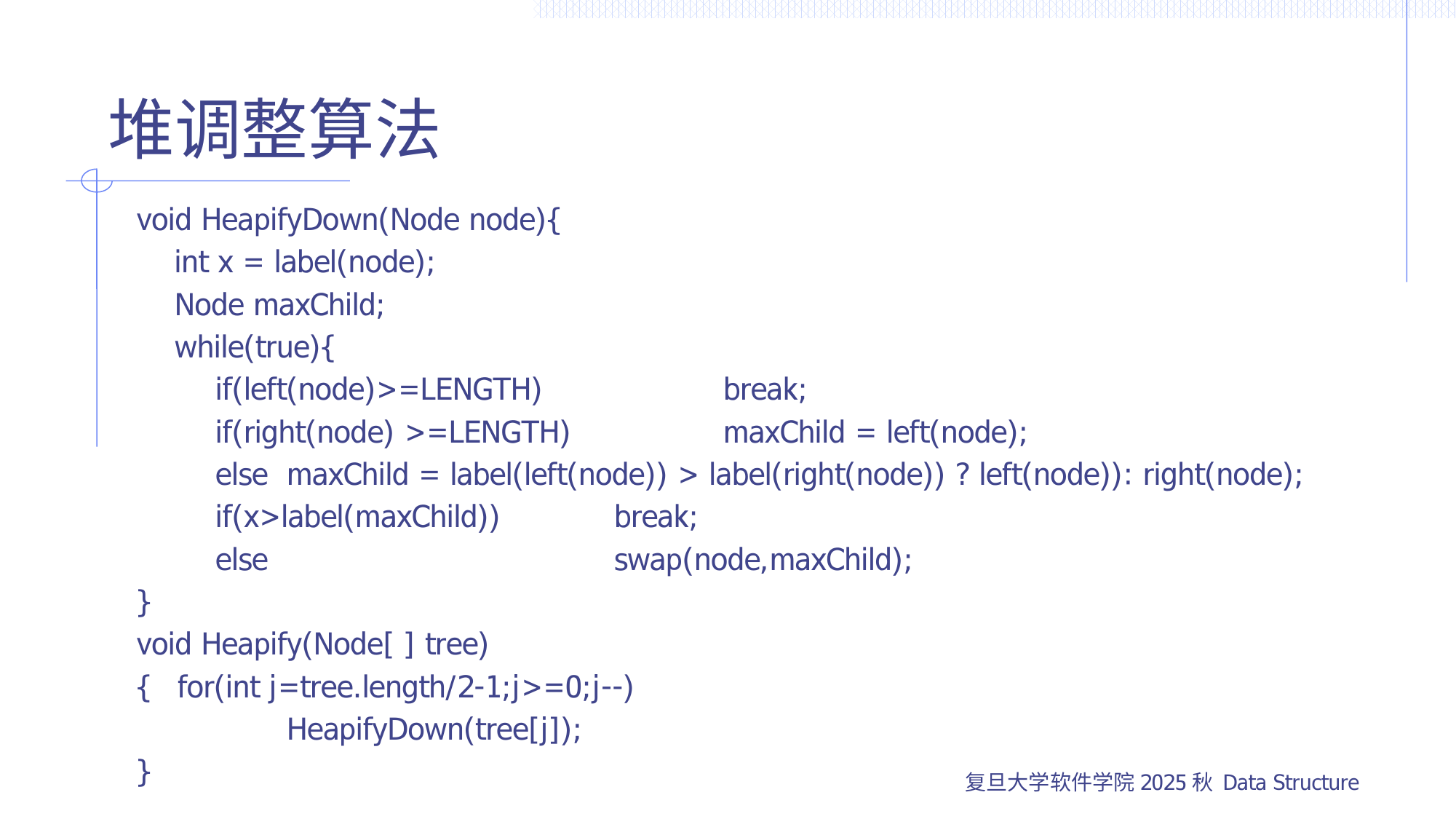

# 堆调整算法
void HeapifyDown(Node node){
    int x = label(node);
    Node maxChild;
    while(true){
	    if(left(node)>=LENGTH)		break;
	    if(right(node) >=LENGTH)	 	maxChild = left(node);
	    else  maxChild = label(left(node)) > label(right(node)) ? left(node)): right(node);
	    if(x>label(maxChild))		break;
	    else				swap(node,maxChild);
}
void Heapify(Node[ ] tree)
{	for(int j=tree.length/2-1;j>=0;j--)
		HeapifyDown(tree[j]);
}